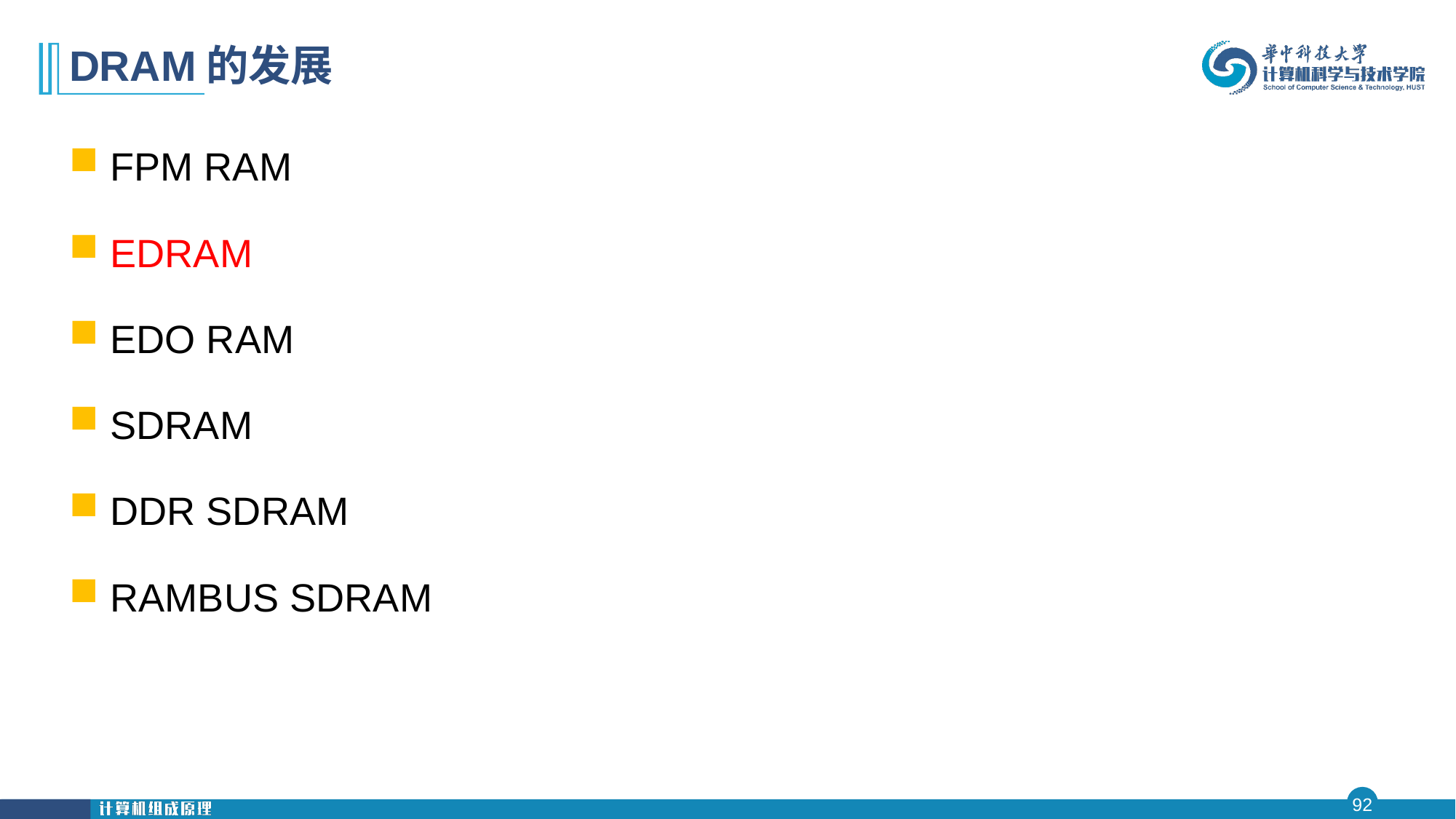

# DRAM的发展
FPM RAM
EDRAM
EDO RAM
SDRAM
DDR SDRAM
RAMBUS SDRAM